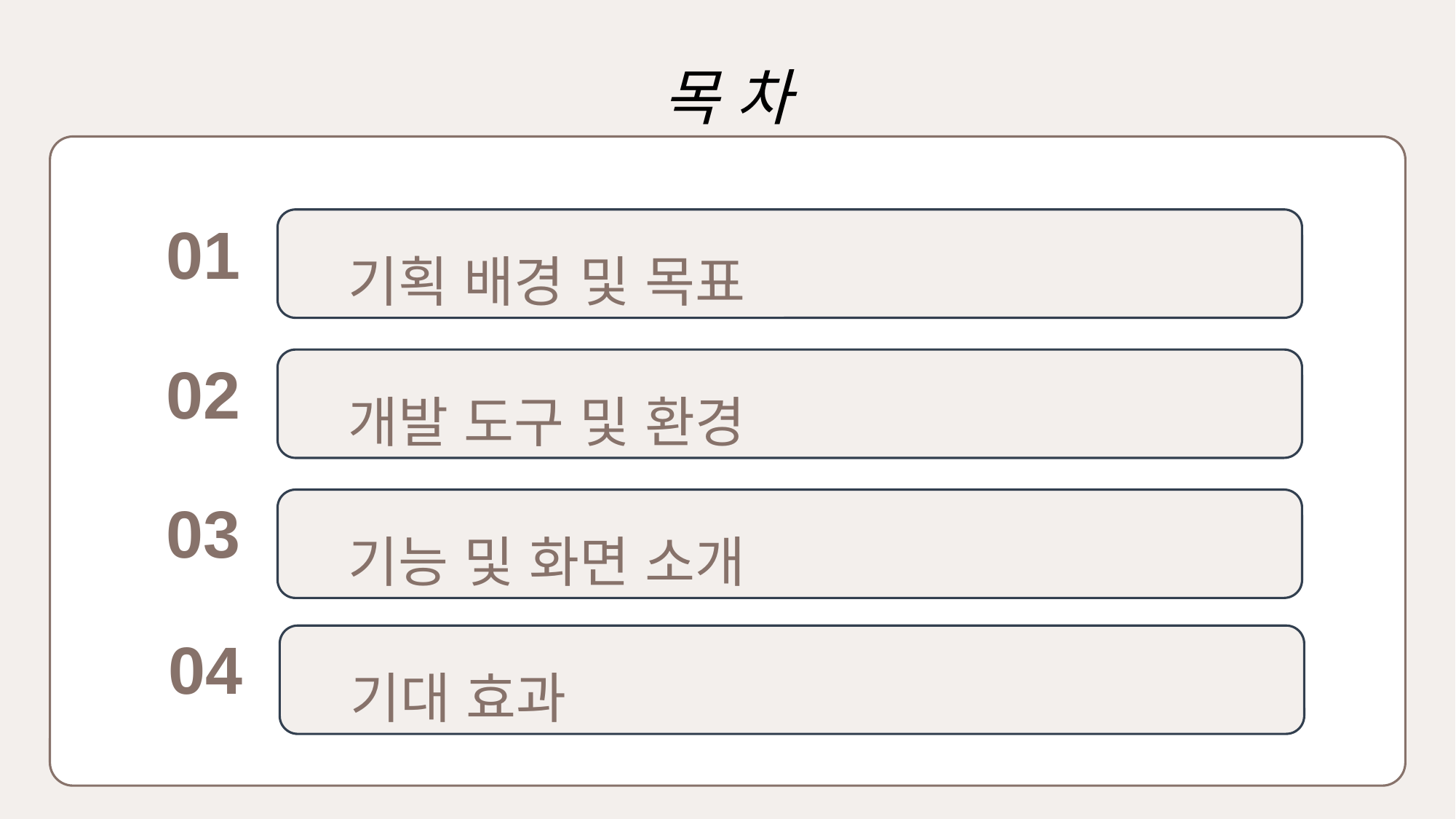

목 차

01
기획 배경 및 목표
02
개발 도구 및 환경
03
기능 및 화면 소개
04
기대 효과